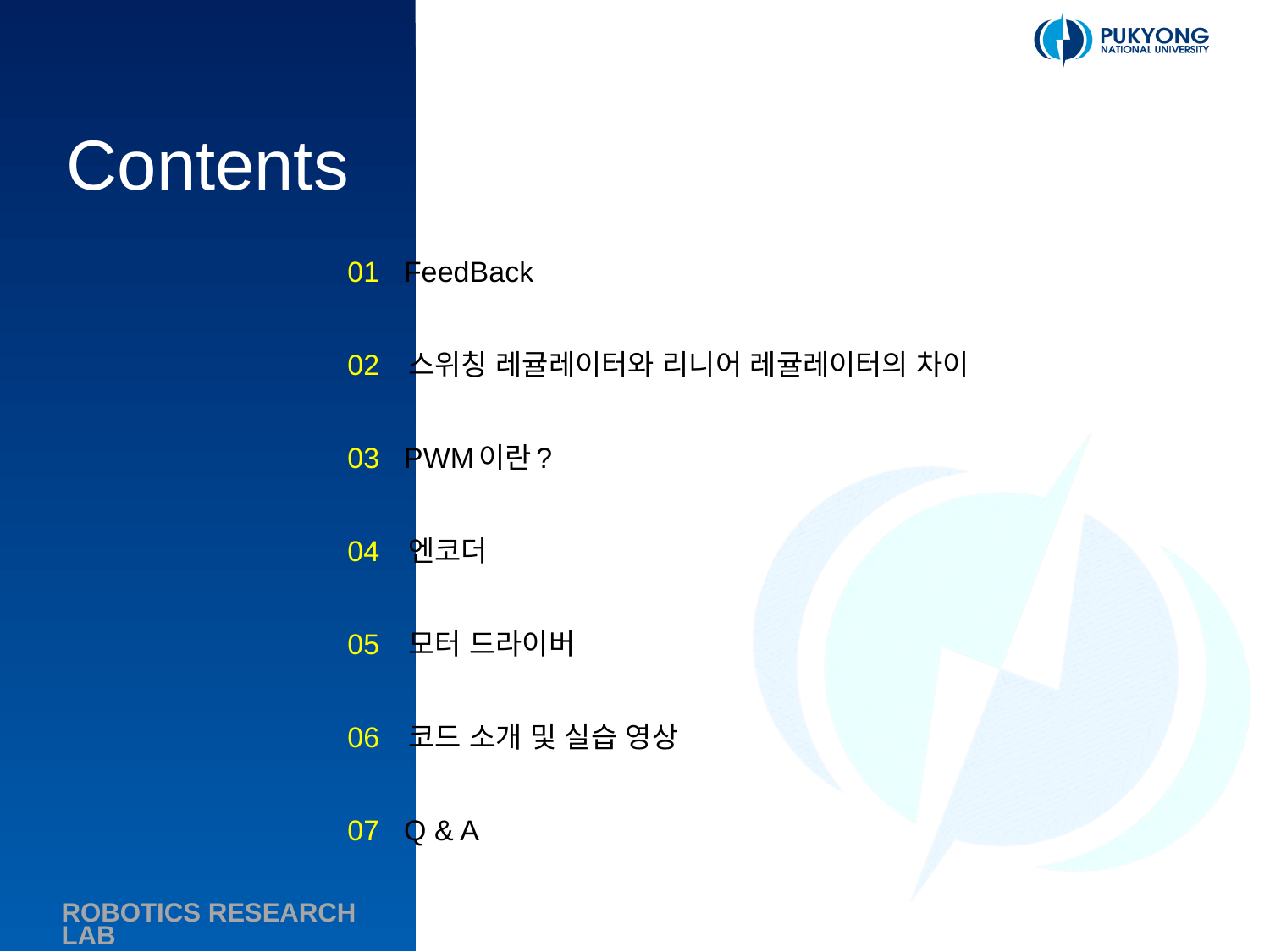

01   FeedBack

02   스위칭 레귤레이터와 리니어 레귤레이터의 차이

03   PWM이란?

04   엔코더

05   모터 드라이버

06   코드 소개 및 실습 영상

07   Q & A

2